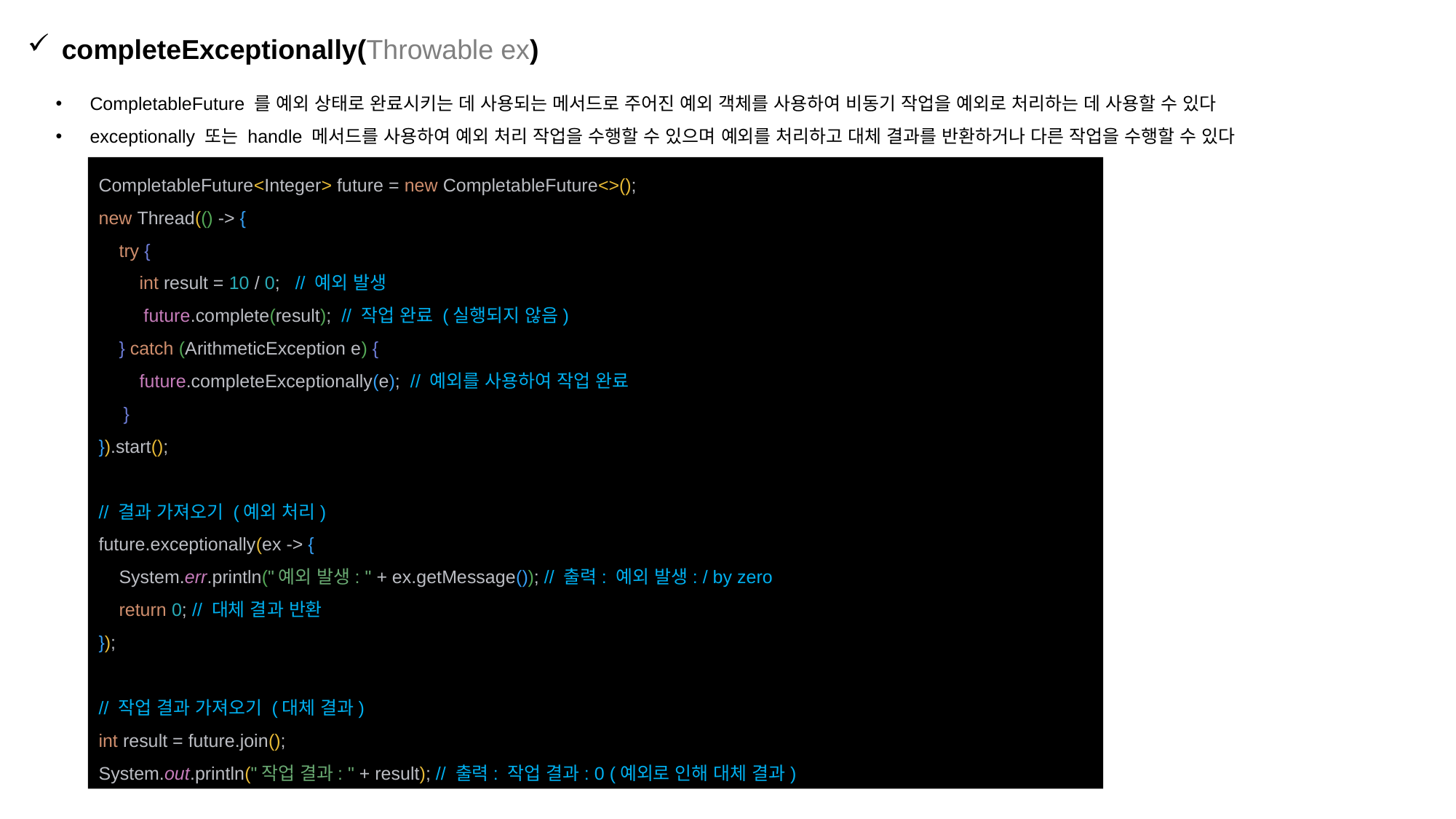

completeExceptionally(Throwable ex)
CompletableFuture 를 예외 상태로 완료시키는 데 사용되는 메서드로 주어진 예외 객체를 사용하여 비동기 작업을 예외로 처리하는 데 사용할 수 있다
exceptionally 또는 handle 메서드를 사용하여 예외 처리 작업을 수행할 수 있으며 예외를 처리하고 대체 결과를 반환하거나 다른 작업을 수행할 수 있다
CompletableFuture<Integer> future = new CompletableFuture<>();
new Thread(() -> {
    try {
        int result = 10 / 0;   // 예외 발생
        future.complete(result);  // 작업 완료 (실행되지 않음)
    } catch (ArithmeticException e) {
        future.completeExceptionally(e);  // 예외를 사용하여 작업 완료
    }
}).start();
// 결과 가져오기 (예외 처리)
future.exceptionally(ex -> {
    System.err.println("예외 발생: " + ex.getMessage()); // 출력: 예외 발생: / by zero
    return 0; // 대체 결과 반환
});
// 작업 결과 가져오기 (대체 결과)
int result = future.join();
System.out.println("작업 결과: " + result); // 출력: 작업 결과: 0 (예외로 인해 대체 결과)